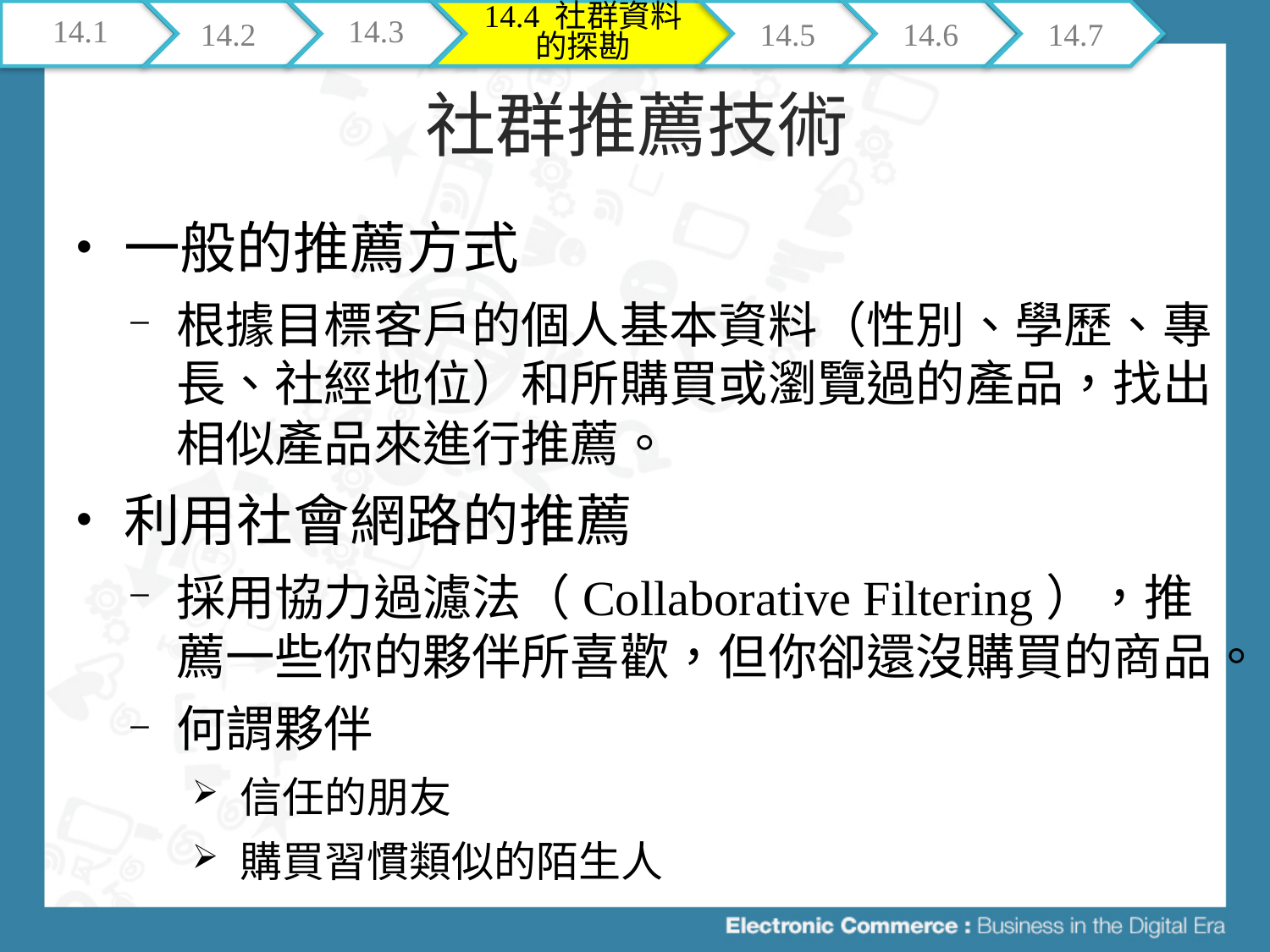

14.1
14.2
14.3
14.4 社群資料的探勘
14.5
14.6
14.7
# 社群推薦技術
一般的推薦方式
根據目標客戶的個人基本資料（性別、學歷、專長、社經地位）和所購買或瀏覽過的產品，找出相似產品來進行推薦。
利用社會網路的推薦
採用協力過濾法（Collaborative Filtering），推薦一些你的夥伴所喜歡，但你卻還沒購買的商品。
何謂夥伴
信任的朋友
購買習慣類似的陌生人